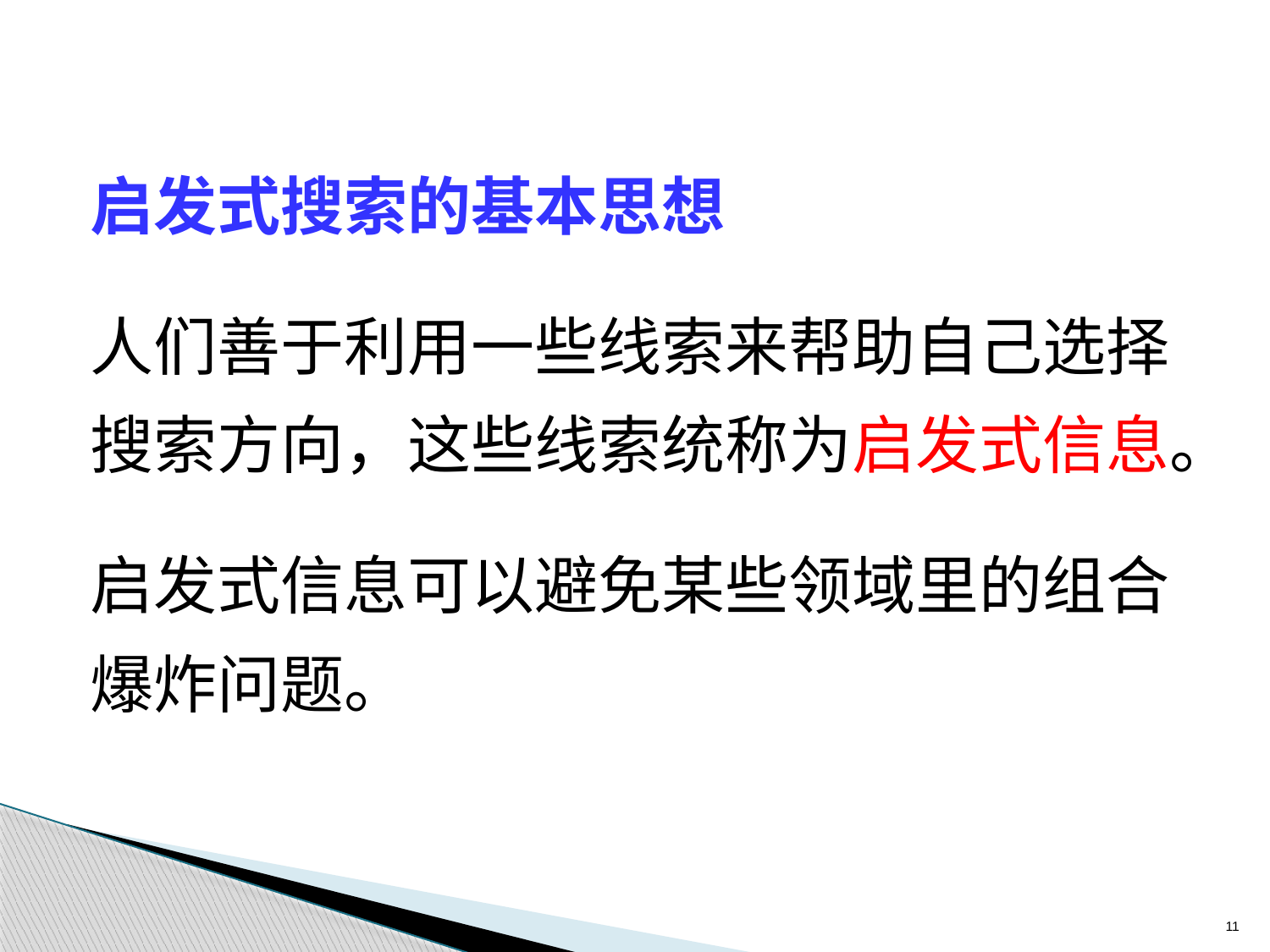

启发式搜索的基本思想
人们善于利用一些线索来帮助自己选择搜索方向，这些线索统称为启发式信息。
启发式信息可以避免某些领域里的组合爆炸问题。
11